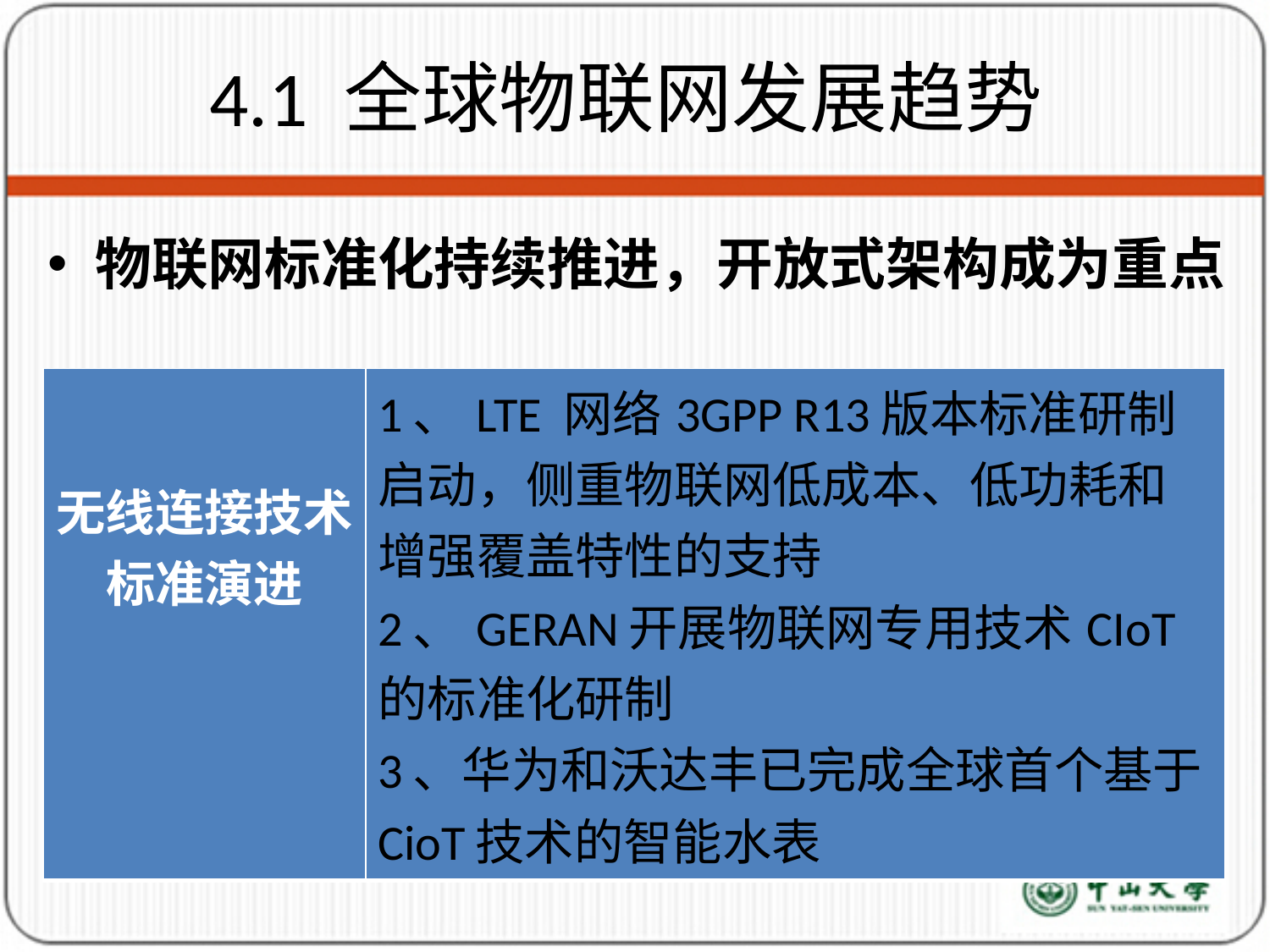

# 4.1 全球物联网发展趋势
物联网标准化持续推进，开放式架构成为重点
| 无线连接技术标准演进 | 1、LTE 网络3GPP R13版本标准研制启动，侧重物联网低成本、低功耗和增强覆盖特性的支持 2、GERAN开展物联网专用技术CIoT的标准化研制 3、华为和沃达丰已完成全球首个基于CioT技术的智能水表 |
| --- | --- |